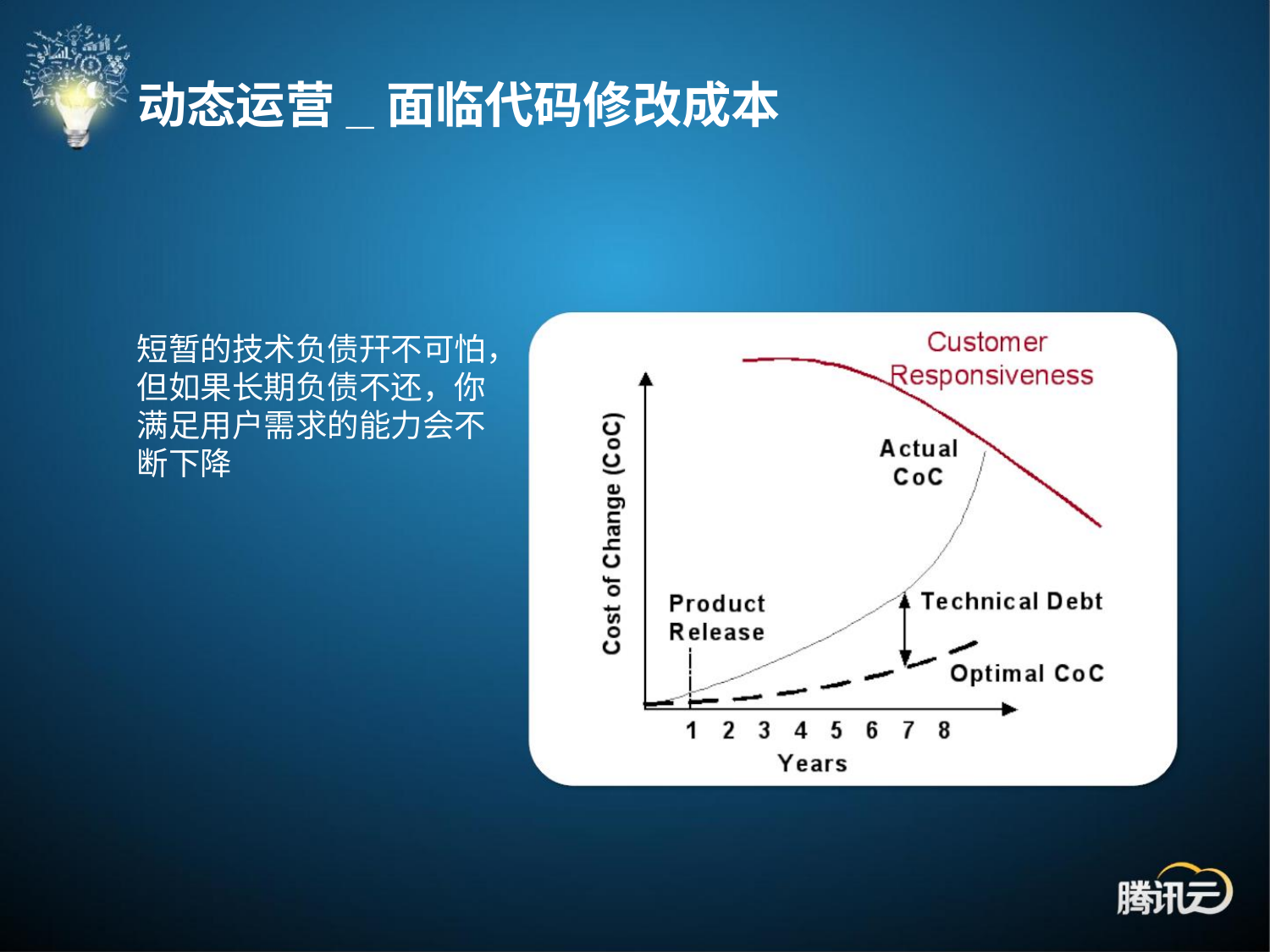

动态运营_面临代码修改成本
短暂的技术负债幵不可怕，
但如果长期负债不还，你
满足用户需求的能力会不
断下降